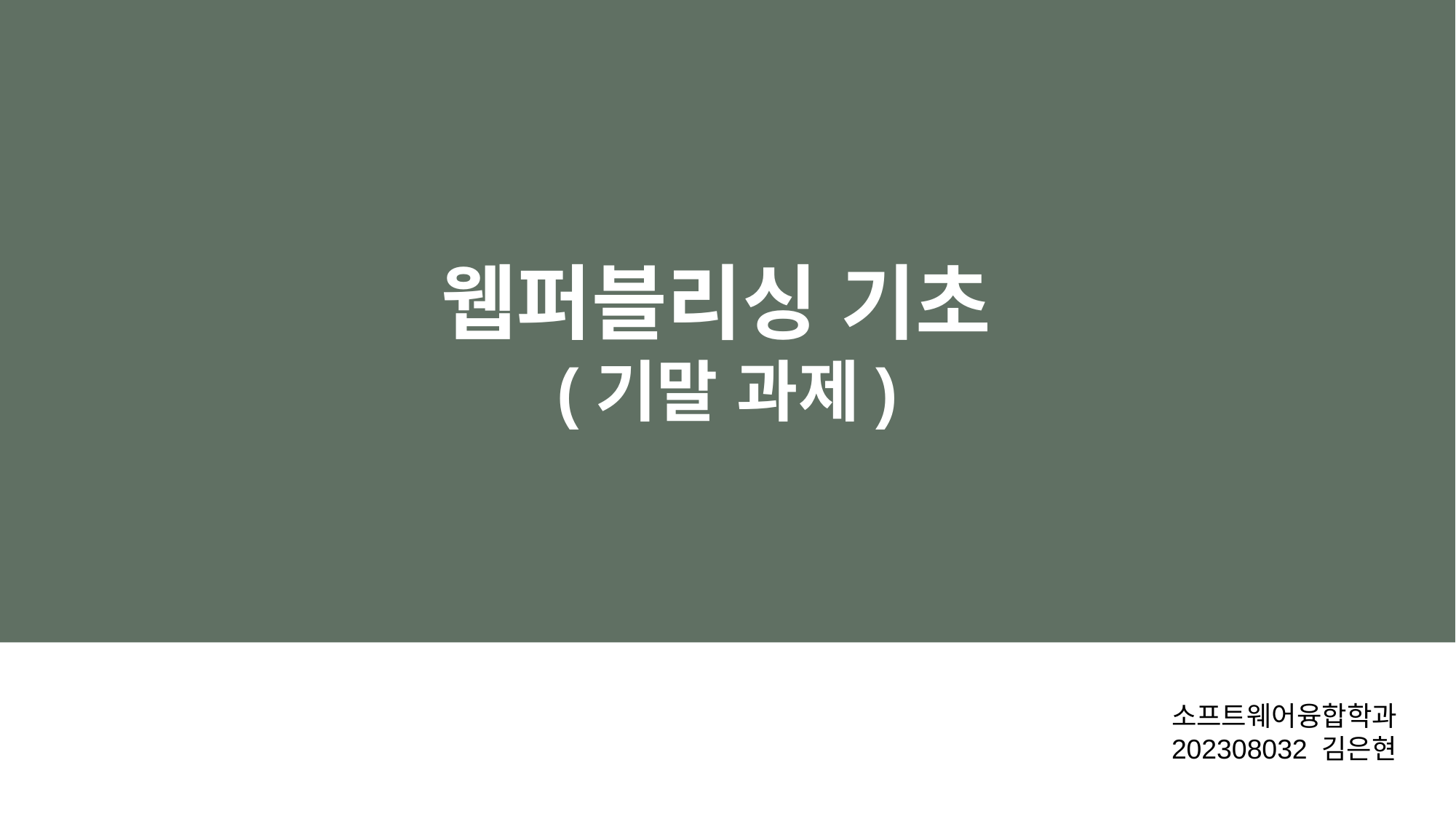

웹퍼블리싱 기초
(기말 과제)
소프트웨어융합학과
202308032 김은현